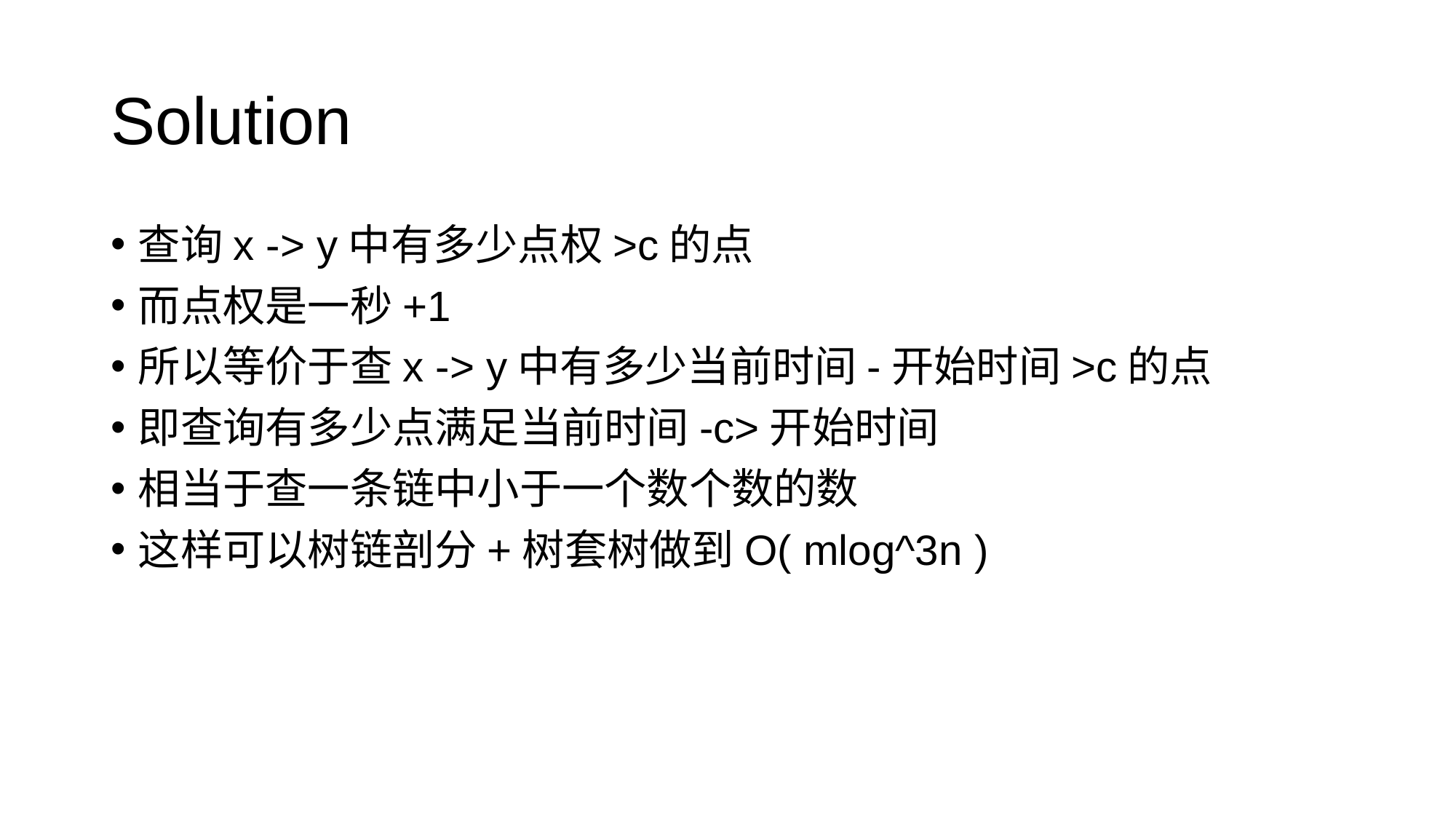

# Solution
查询x -> y中有多少点权>c的点
而点权是一秒+1
所以等价于查x -> y中有多少当前时间-开始时间>c的点
即查询有多少点满足当前时间-c>开始时间
相当于查一条链中小于一个数个数的数
这样可以树链剖分+树套树做到O( mlog^3n )